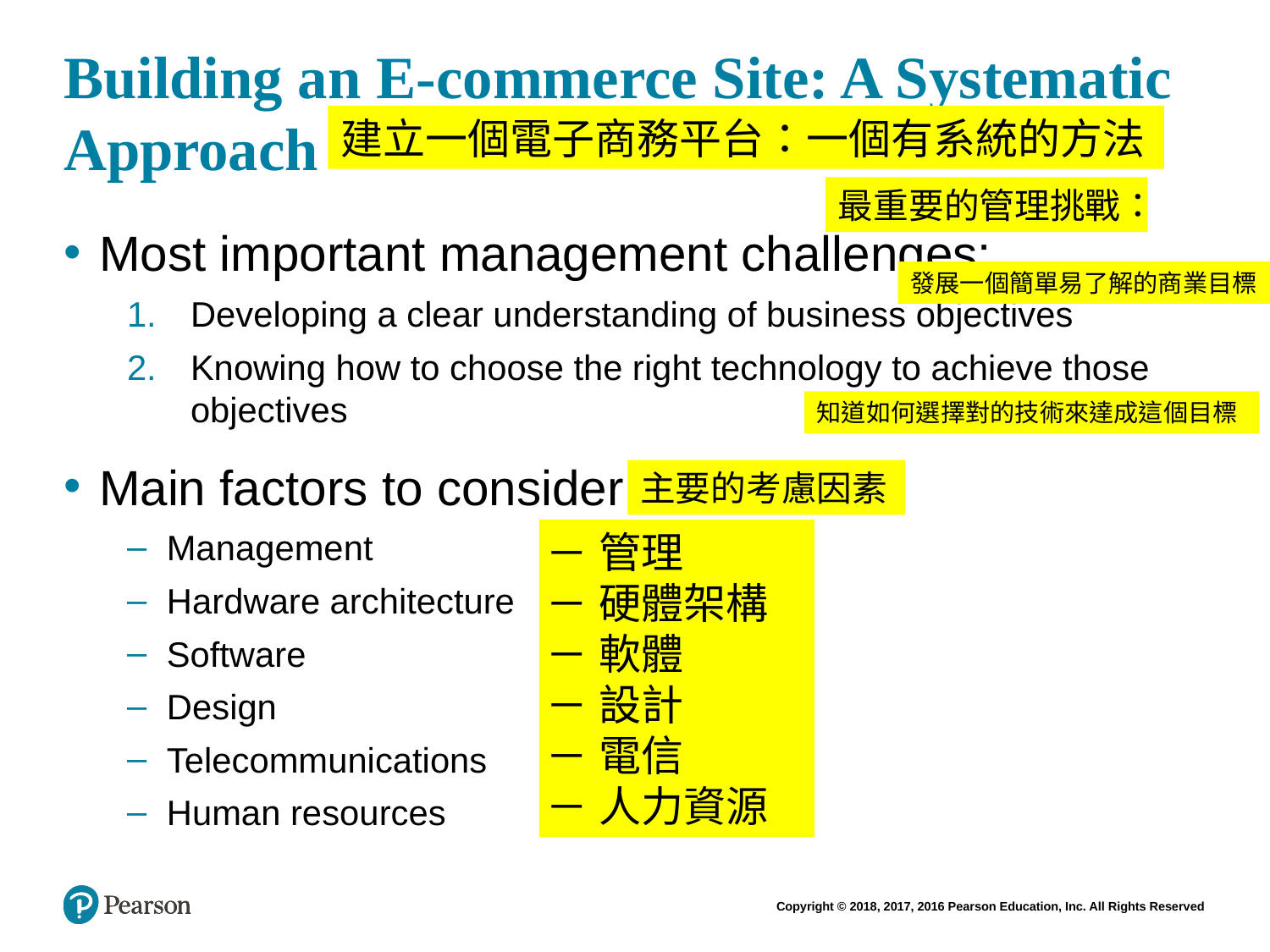

# Building an E-commerce Site: A Systematic Approach
建立一個電子商務平台：一個有系統的方法
最重要的管理挑戰：
Most important management challenges:
Developing a clear understanding of business objectives
Knowing how to choose the right technology to achieve those objectives
Main factors to consider
Management
Hardware architecture
Software
Design
Telecommunications
Human resources
發展一個簡單易了解的商業目標
知道如何選擇對的技術來達成這個目標
主要的考慮因素
管理
硬體架構
軟體
設計
電信
人力資源